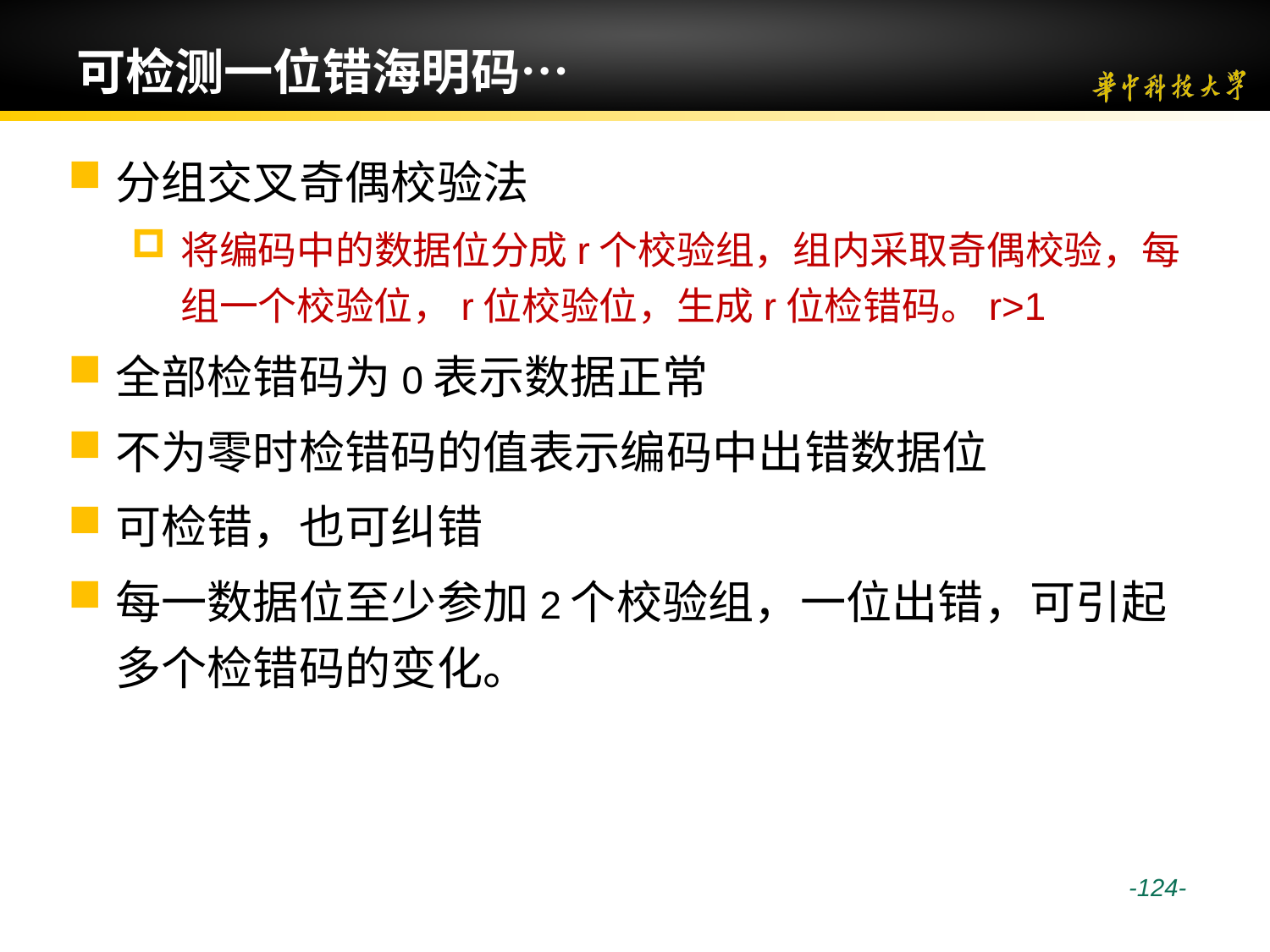

# 可检测一位错海明码…
分组交叉奇偶校验法
将编码中的数据位分成r个校验组，组内采取奇偶校验，每组一个校验位，r位校验位，生成r位检错码。r>1
全部检错码为0表示数据正常
不为零时检错码的值表示编码中出错数据位
可检错，也可纠错
每一数据位至少参加2个校验组，一位出错，可引起多个检错码的变化。

 -124-